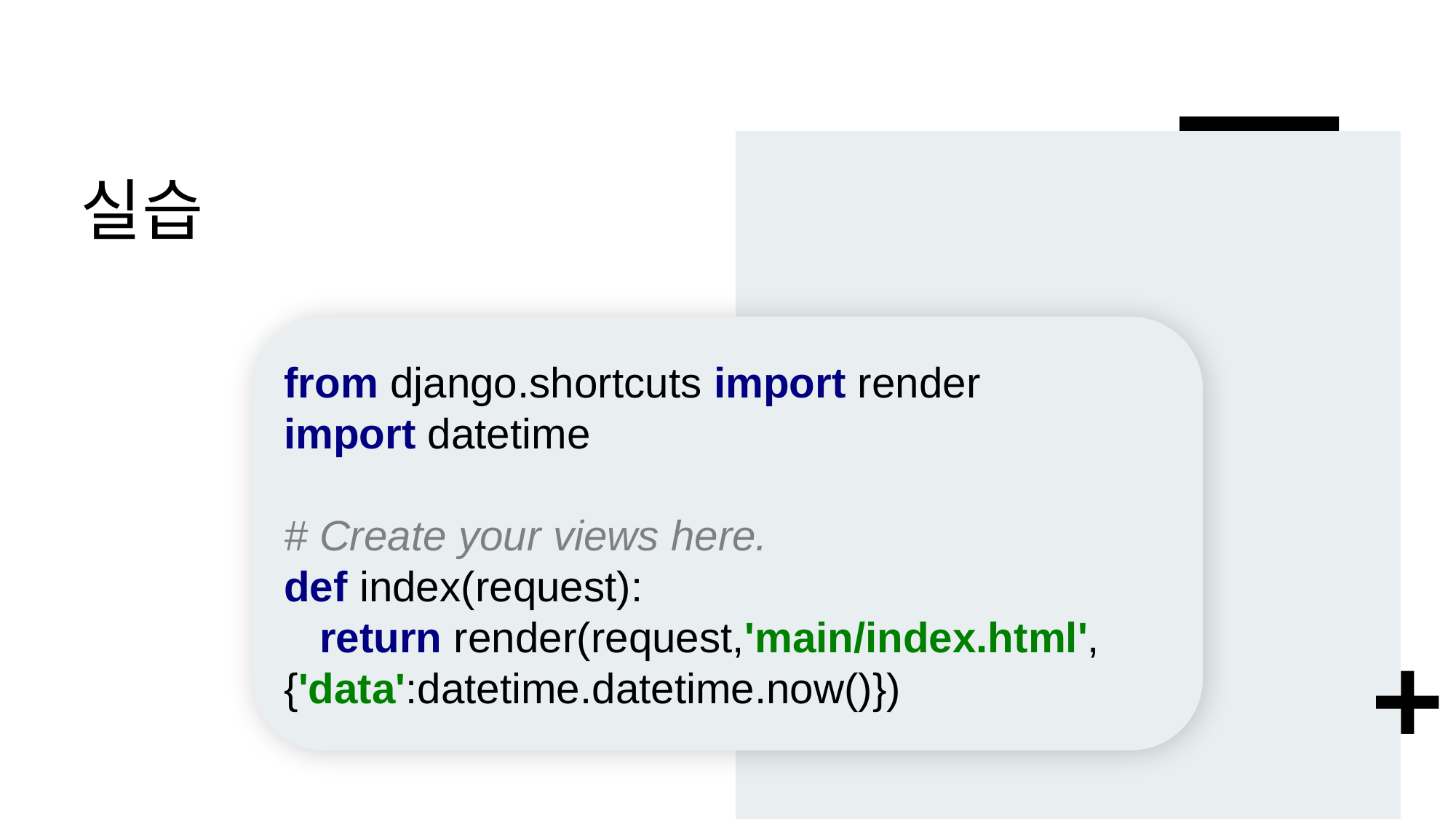

# 실습
from django.shortcuts import render
import datetime
# Create your views here.
def index(request):
   return render(request,'main/index.html', {'data':datetime.datetime.now()})